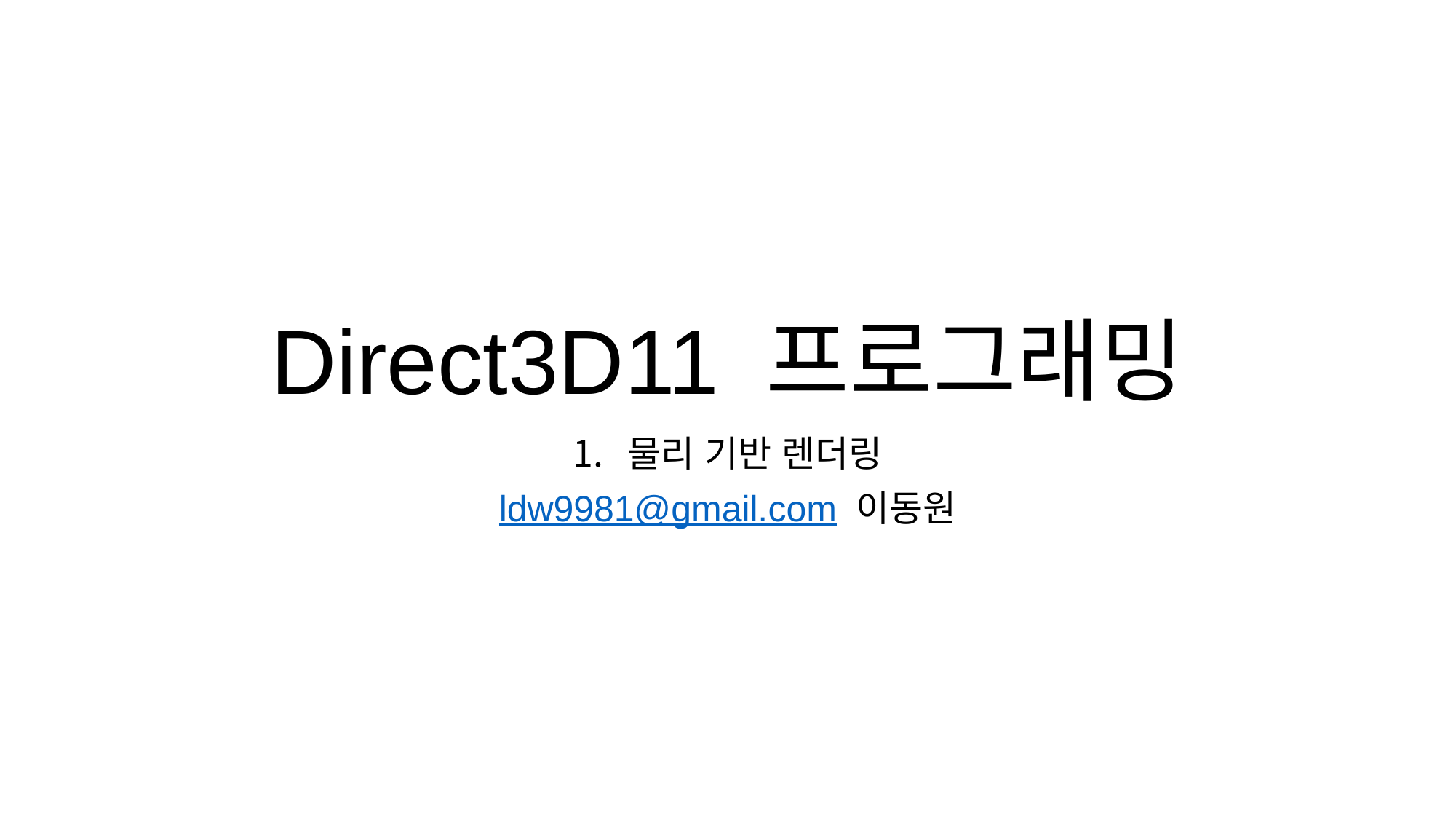

# Direct3D11 프로그래밍
물리 기반 렌더링
ldw9981@gmail.com 이동원